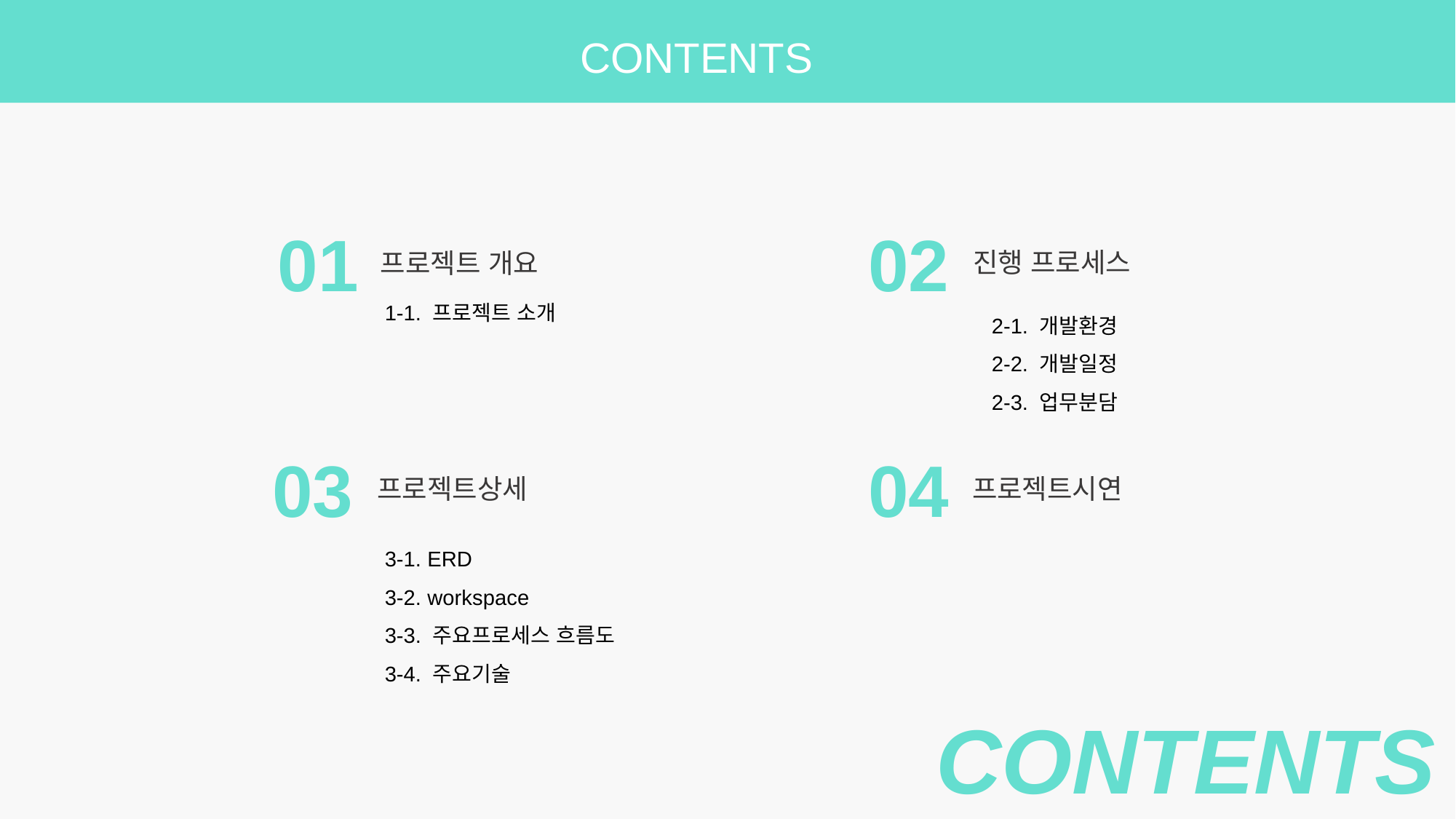

CONTENTS

01

02
진행 프로세스
프로젝트 개요
1-1. 프로젝트 소개
2-1. 개발환경
2-2. 개발일정
2-3. 업무분담
04
프로젝트시연
03
프로젝트상세
3-1. ERD
3-2. workspace
3-3. 주요프로세스 흐름도
3-4. 주요기술
CONTENTS